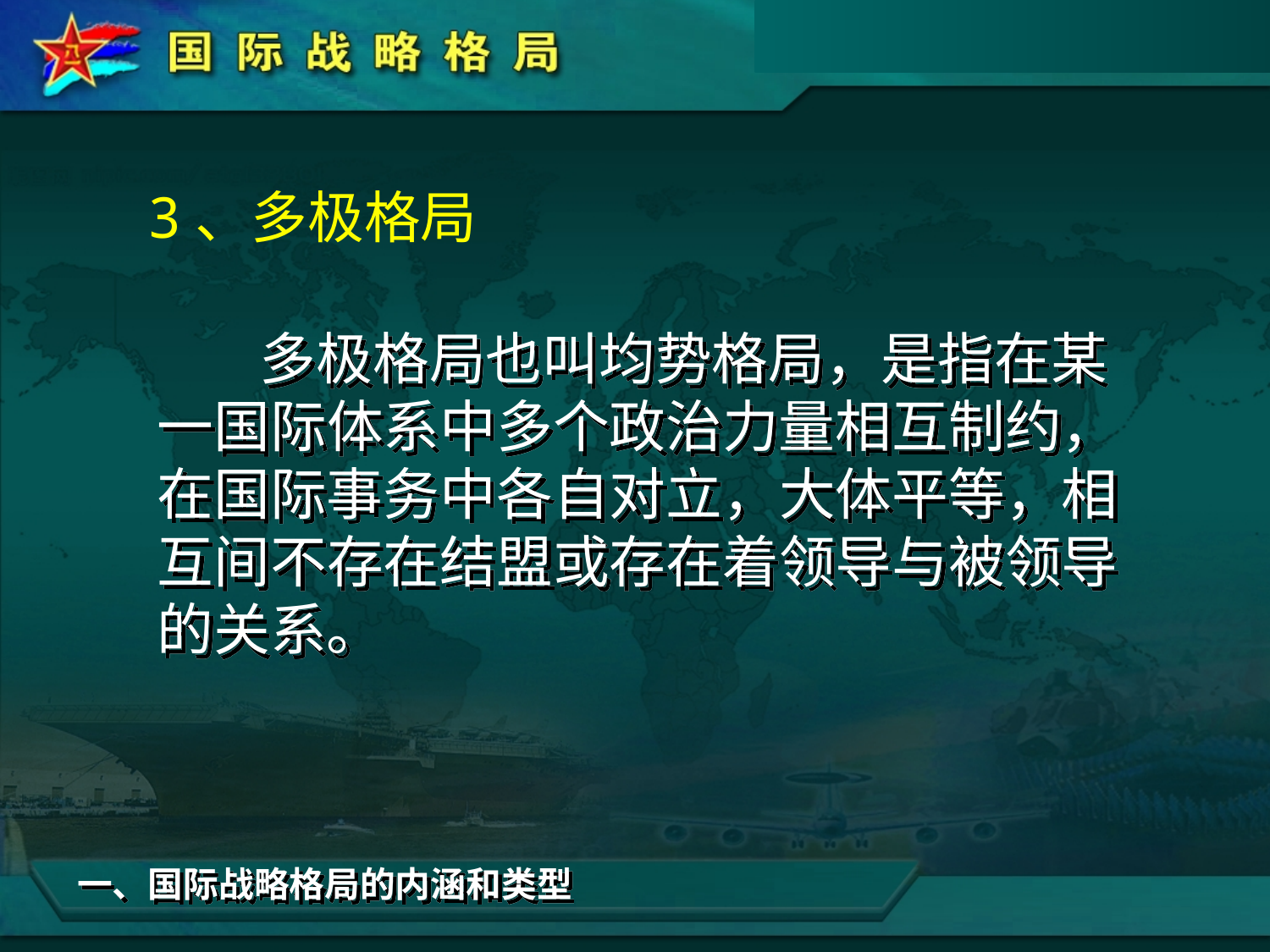

3、多极格局
       多极格局也叫均势格局，是指在某一国际体系中多个政治力量相互制约，在国际事务中各自对立，大体平等，相互间不存在结盟或存在着领导与被领导的关系。
一、国际战略格局的内涵和类型